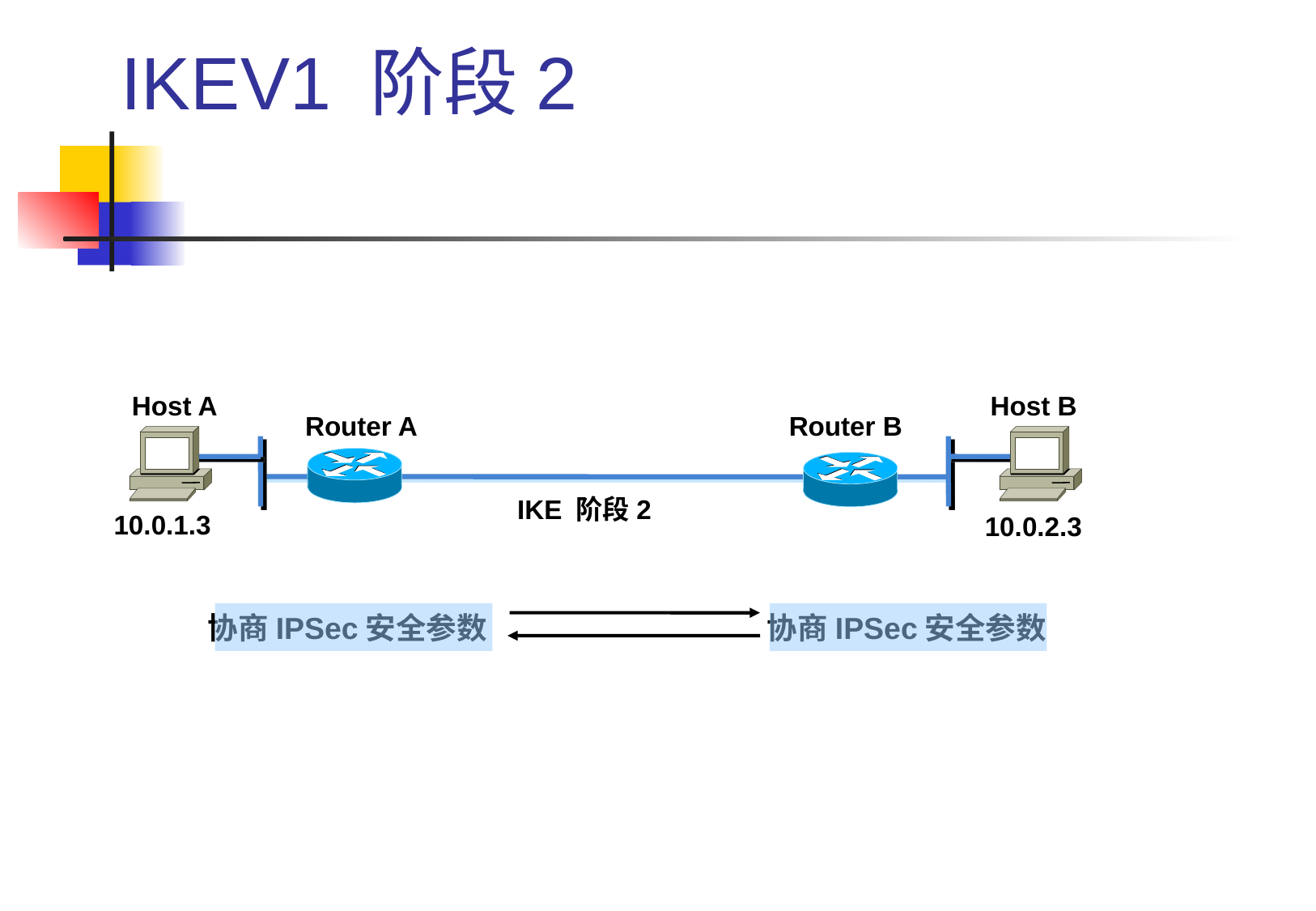

# IKEV1 阶段2
Host A
Host B
Router A
Router B

IKE 阶段2
10.0.1.3
10.0.2.3
协商IPSec安全参数

协商IPSec安全参数